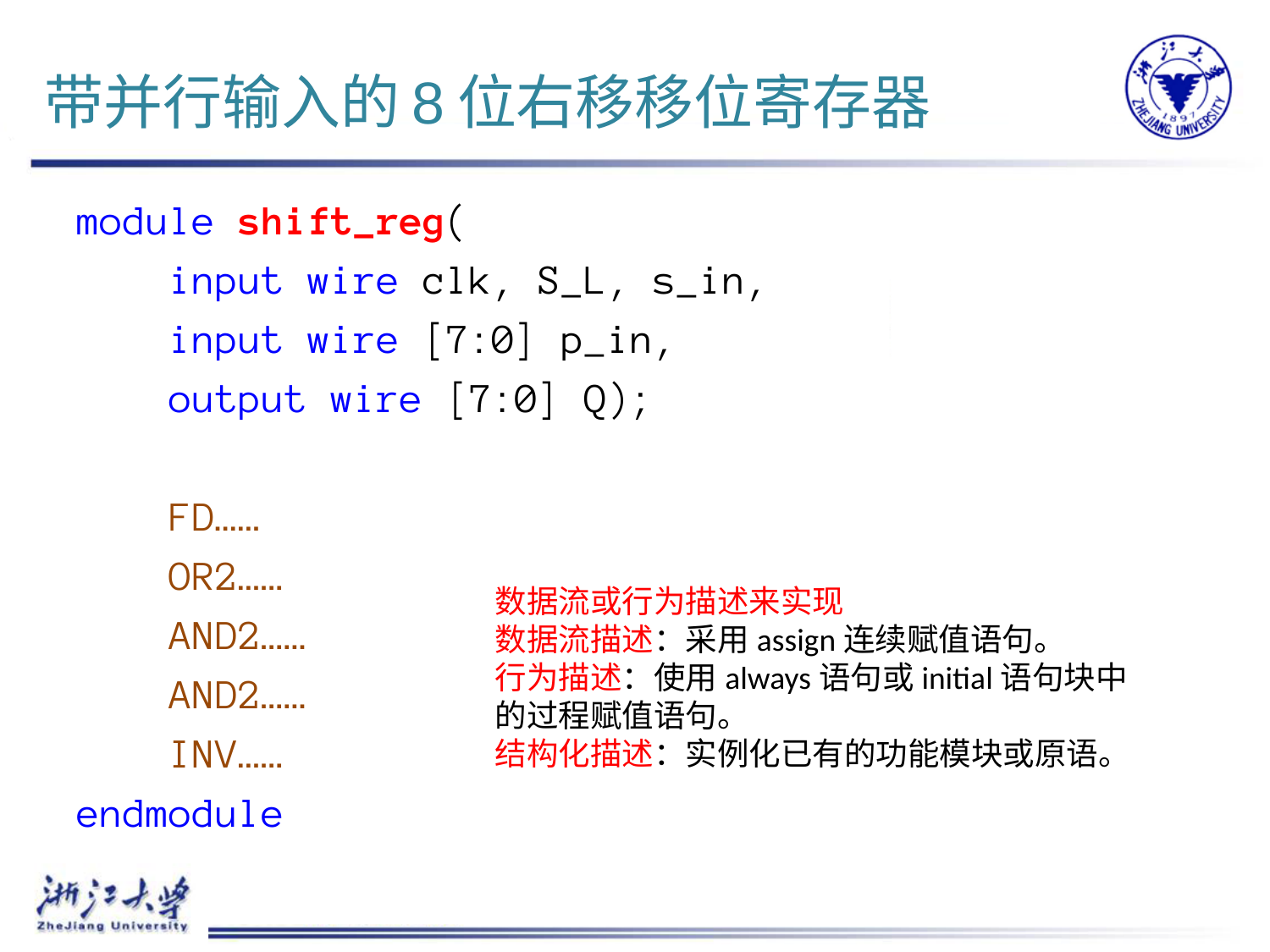

# 带并行输入的8位右移移位寄存器
module shift_reg(
    input wire clk, S_L, s_in,
    input wire [7:0] p_in,
    output wire [7:0] Q);

    FD……
    OR2……
    AND2……
    AND2……
    INV……
endmodule

数据流或行为描述来实现
数据流描述：采用assign连续赋值语句。
行为描述：使用always语句或initial语句块中的过程赋值语句。
结构化描述：实例化已有的功能模块或原语。